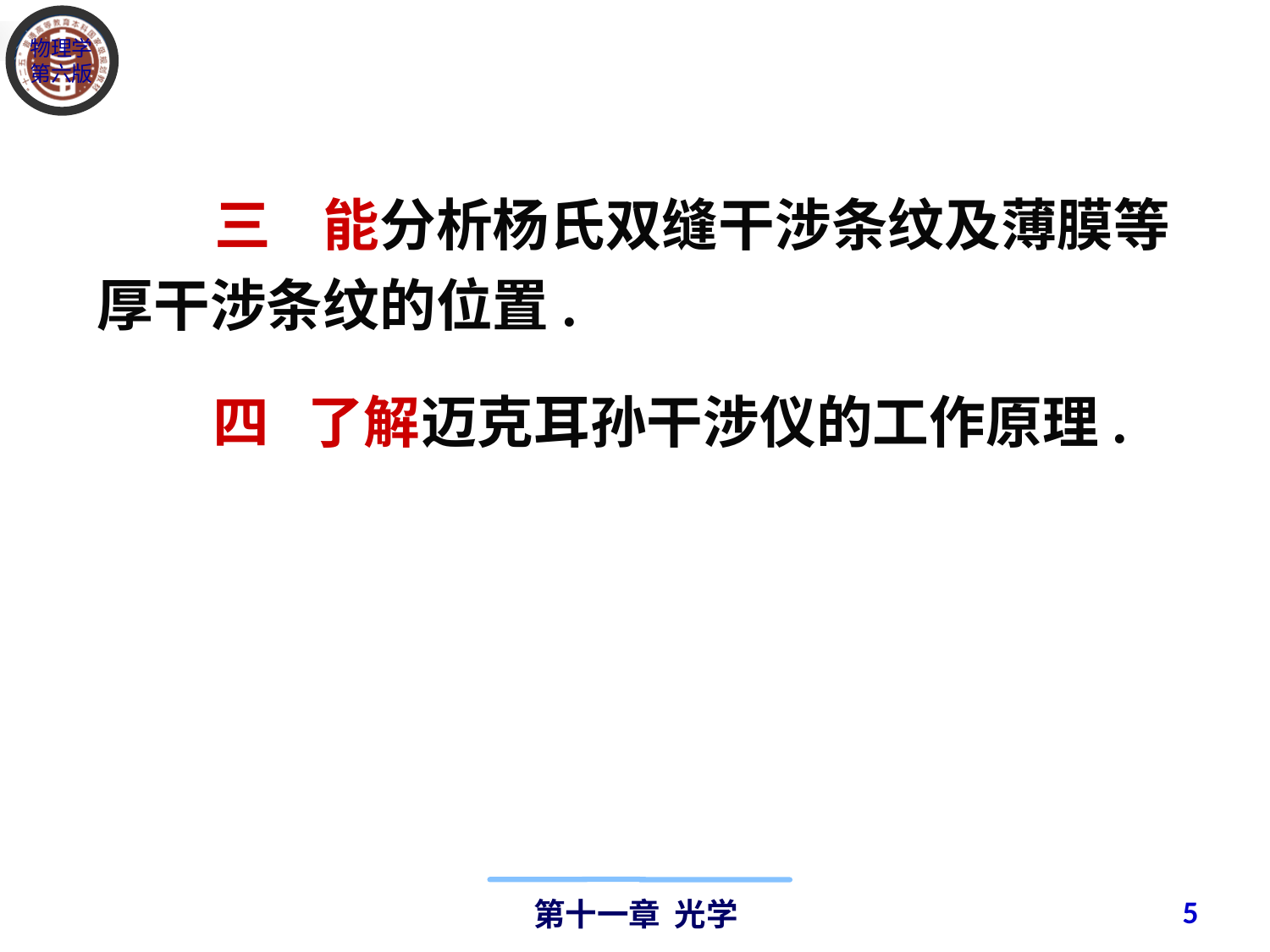

三    能分析杨氏双缝干涉条纹及薄膜等厚干涉条纹的位置.
    四   了解迈克耳孙干涉仪的工作原理.
5